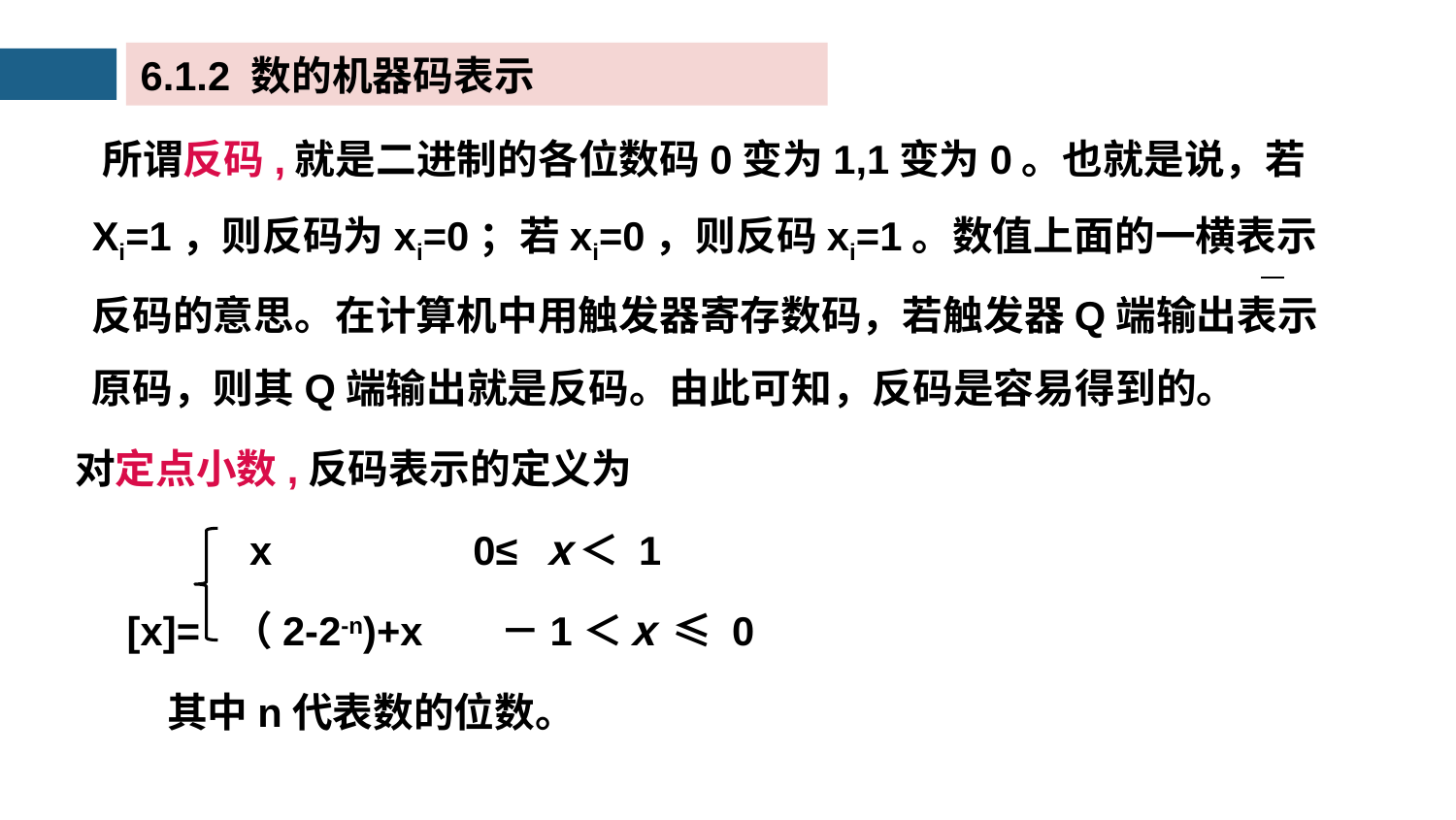

6.1.2 数的机器码表示
      所谓反码,就是二进制的各位数码0变为1,1变为0。也就是说，若Xi=1，则反码为xi=0；若xi=0，则反码xi=1。数值上面的一横表示反码的意思。在计算机中用触发器寄存数码，若触发器Q端输出表示原码，则其Q端输出就是反码。由此可知，反码是容易得到的。
   对定点小数,反码表示的定义为
                   x                  0≤ ｘ＜ 1
        [x]=  （2-2-n)+x      －1＜ｘ ≤ 0
             其中n代表数的位数。

2024年3月23日星期六